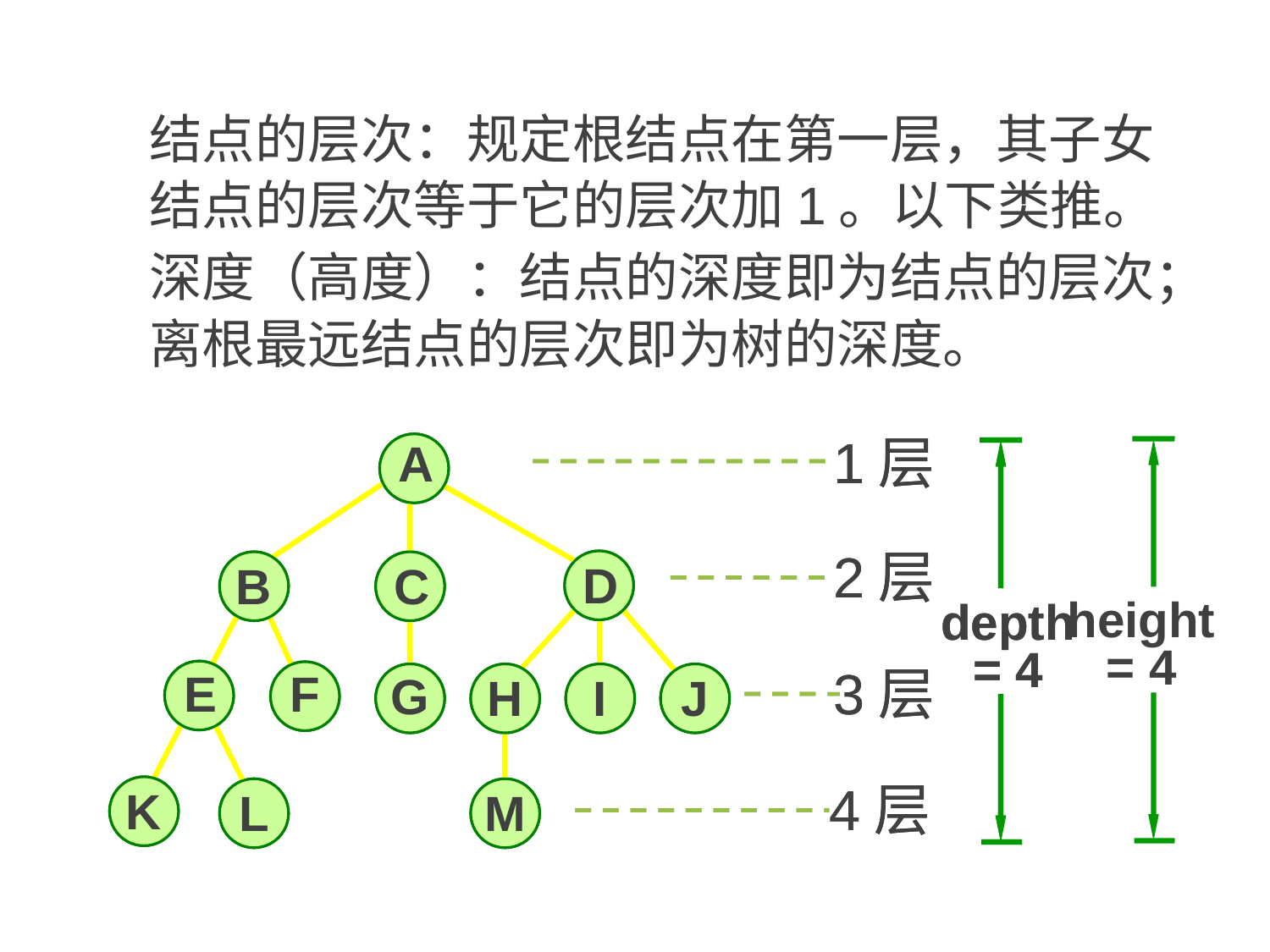

结点的层次：规定根结点在第一层，其子女结点的层次等于它的层次加1。以下类推。
深度（高度）：结点的深度即为结点的层次；离根最远结点的层次即为树的深度。
1层
A

2层
D

B

C

height
= 4
depth
= 4

3层
E

F

G

H

I

J

4层
K

L

M

1层
A

2层
D

B

C

depth
= 4

3层
E

F

G

H

I

J

4层
K

L

M